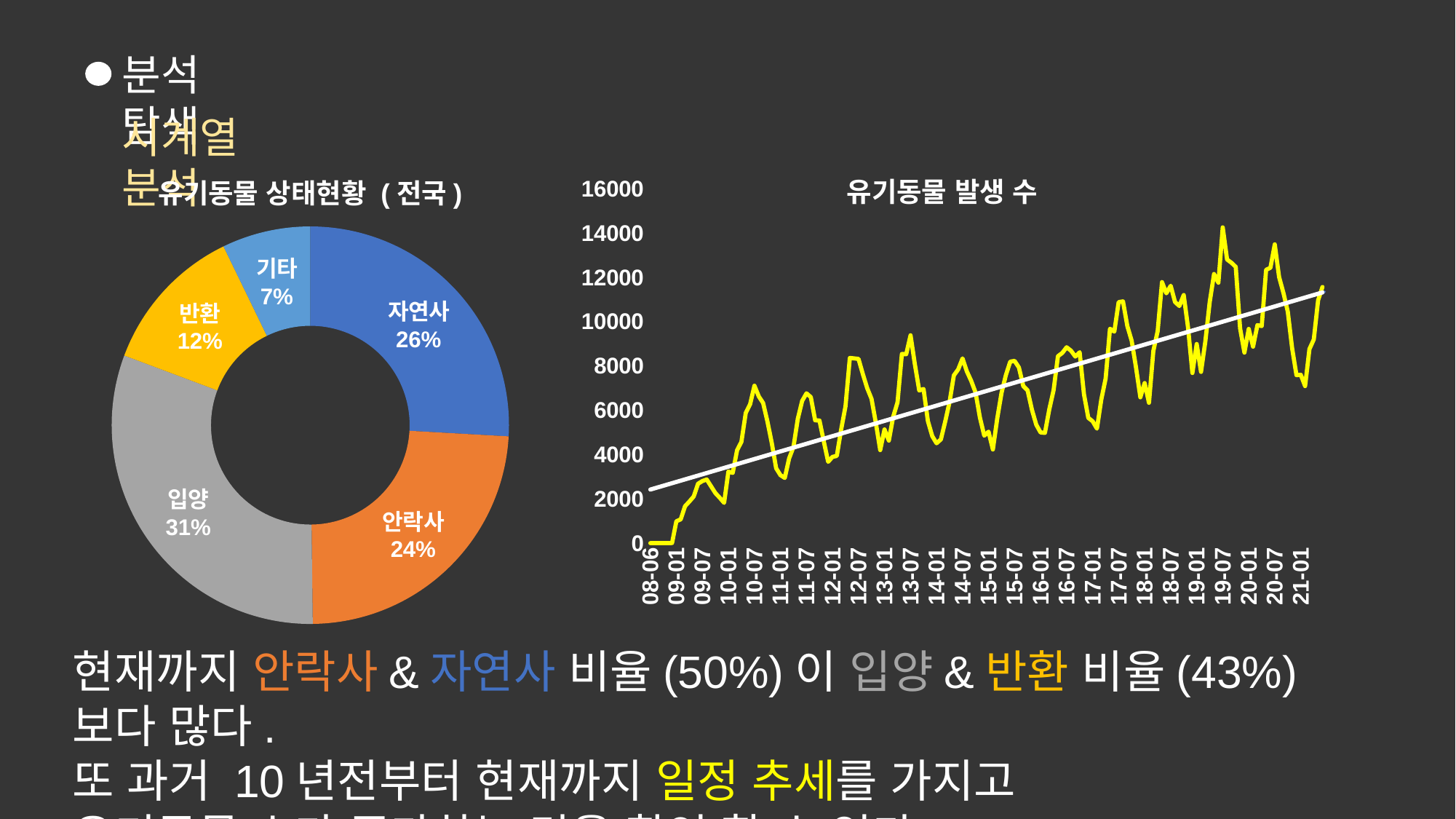

분석 탐색

### Chart: 유기동물 발생 수

| Category | size |
|---|---|
| 08-06 | 1.0 |
| 08-07 | 1.0 |
| 08-09 | 1.0 |
| 08-10 | 1.0 |
| 08-11 | 1.0 |
| 08-12 | 6.0 |
| 09-01 | 988.0 |
| 09-02 | 1075.0 |
| 09-03 | 1667.0 |
| 09-04 | 1881.0 |
| 09-05 | 2109.0 |
| 09-06 | 2683.0 |
| 09-07 | 2806.0 |
| 09-08 | 2876.0 |
| 09-09 | 2567.0 |
| 09-10 | 2261.0 |
| 09-11 | 2050.0 |
| 09-12 | 1821.0 |
| 10-01 | 3234.0 |
| 10-02 | 3174.0 |
| 10-03 | 4196.0 |
| 10-04 | 4579.0 |
| 10-05 | 5883.0 |
| 10-06 | 6273.0 |
| 10-07 | 7112.0 |
| 10-08 | 6630.0 |
| 10-09 | 6331.0 |
| 10-10 | 5493.0 |
| 10-11 | 4521.0 |
| 10-12 | 3384.0 |
| 11-01 | 3074.0 |
| 11-02 | 2946.0 |
| 11-03 | 3827.0 |
| 11-04 | 4343.0 |
| 11-05 | 5614.0 |
| 11-06 | 6424.0 |
| 11-07 | 6769.0 |
| 11-08 | 6600.0 |
| 11-09 | 5550.0 |
| 11-10 | 5538.0 |
| 11-11 | 4590.0 |
| 11-12 | 3675.0 |
| 12-01 | 3897.0 |
| 12-02 | 3940.0 |
| 12-03 | 5133.0 |
| 12-04 | 6182.0 |
| 12-05 | 8368.0 |
| 12-06 | 8348.0 |
| 12-07 | 8324.0 |
| 12-08 | 7638.0 |
| 12-09 | 7003.0 |
| 12-10 | 6519.0 |
| 12-11 | 5428.0 |
| 12-12 | 4205.0 |
| 13-01 | 5137.0 |
| 13-02 | 4634.0 |
| 13-03 | 5711.0 |
| 13-04 | 6361.0 |
| 13-05 | 8549.0 |
| 13-06 | 8539.0 |
| 13-07 | 9392.0 |
| 13-08 | 8073.0 |
| 13-09 | 6898.0 |
| 13-10 | 6963.0 |
| 13-11 | 5511.0 |
| 13-12 | 4836.0 |
| 14-01 | 4514.0 |
| 14-02 | 4686.0 |
| 14-03 | 5499.0 |
| 14-04 | 6380.0 |
| 14-05 | 7581.0 |
| 14-06 | 7851.0 |
| 14-07 | 8346.0 |
| 14-08 | 7758.0 |
| 14-09 | 7330.0 |
| 14-10 | 6808.0 |
| 14-11 | 5676.0 |
| 14-12 | 4857.0 |
| 15-01 | 5036.0 |
| 15-02 | 4232.0 |
| 15-03 | 5627.0 |
| 15-04 | 6798.0 |
| 15-05 | 7594.0 |
| 15-06 | 8200.0 |
| 15-07 | 8235.0 |
| 15-08 | 7936.0 |
| 15-09 | 7098.0 |
| 15-10 | 6900.0 |
| 15-11 | 6026.0 |
| 15-12 | 5349.0 |
| 16-01 | 5000.0 |
| 16-02 | 4982.0 |
| 16-03 | 6039.0 |
| 16-04 | 6914.0 |
| 16-05 | 8446.0 |
| 16-06 | 8595.0 |
| 16-07 | 8851.0 |
| 16-08 | 8699.0 |
| 16-09 | 8432.0 |
| 16-10 | 8627.0 |
| 16-11 | 6723.0 |
| 16-12 | 5659.0 |
| 17-01 | 5507.0 |
| 17-02 | 5173.0 |
| 17-03 | 6488.0 |
| 17-04 | 7437.0 |
| 17-05 | 9688.0 |
| 17-06 | 9559.0 |
| 17-07 | 10892.0 |
| 17-08 | 10925.0 |
| 17-09 | 9811.0 |
| 17-10 | 9147.0 |
| 17-11 | 7934.0 |
| 17-12 | 6590.0 |
| 18-01 | 7232.0 |
| 18-02 | 6341.0 |
| 18-03 | 8684.0 |
| 18-04 | 9583.0 |
| 18-05 | 11795.0 |
| 18-06 | 11291.0 |
| 18-07 | 11630.0 |
| 18-08 | 10897.0 |
| 18-09 | 10718.0 |
| 18-10 | 11211.0 |
| 18-11 | 9738.0 |
| 18-12 | 7687.0 |
| 19-01 | 8999.0 |
| 19-02 | 7738.0 |
| 19-03 | 9126.0 |
| 19-04 | 10895.0 |
| 19-05 | 12160.0 |
| 19-06 | 11769.0 |
| 19-07 | 14268.0 |
| 19-08 | 12817.0 |
| 19-09 | 12671.0 |
| 19-10 | 12486.0 |
| 19-11 | 9707.0 |
| 19-12 | 8612.0 |
| 20-01 | 9681.0 |
| 20-02 | 8880.0 |
| 20-03 | 9852.0 |
| 20-04 | 9810.0 |
| 20-05 | 12350.0 |
| 20-06 | 12447.0 |
| 20-07 | 13501.0 |
| 20-08 | 12022.0 |
| 20-09 | 11305.0 |
| 20-10 | 10463.0 |
| 20-11 | 8810.0 |
| 20-12 | 7590.0 |
| 21-01 | 7605.0 |
| 21-02 | 7097.0 |
| 21-03 | 8772.0 |
| 21-04 | 9204.0 |
| 21-05 | 10979.0 |
| 21-06 | 11577.0 |
시계열 분석
유기동물 상태현황 (전국)

### Chart

| Category | 비율 |
|---|---|
| 자연사 | 0.259 |
| 안락사 | 0.239 |
| 입양 | 0.309 |
| 반환 | 0.121 |
| 기타 | 0.07199999999999998 |
현재까지 안락사&자연사 비율(50%)이 입양&반환 비율(43%)보다 많다.
또 과거 10년전부터 현재까지 일정 추세를 가지고
유기동물 수가 증가하는 것을 확인 할 수 있다.